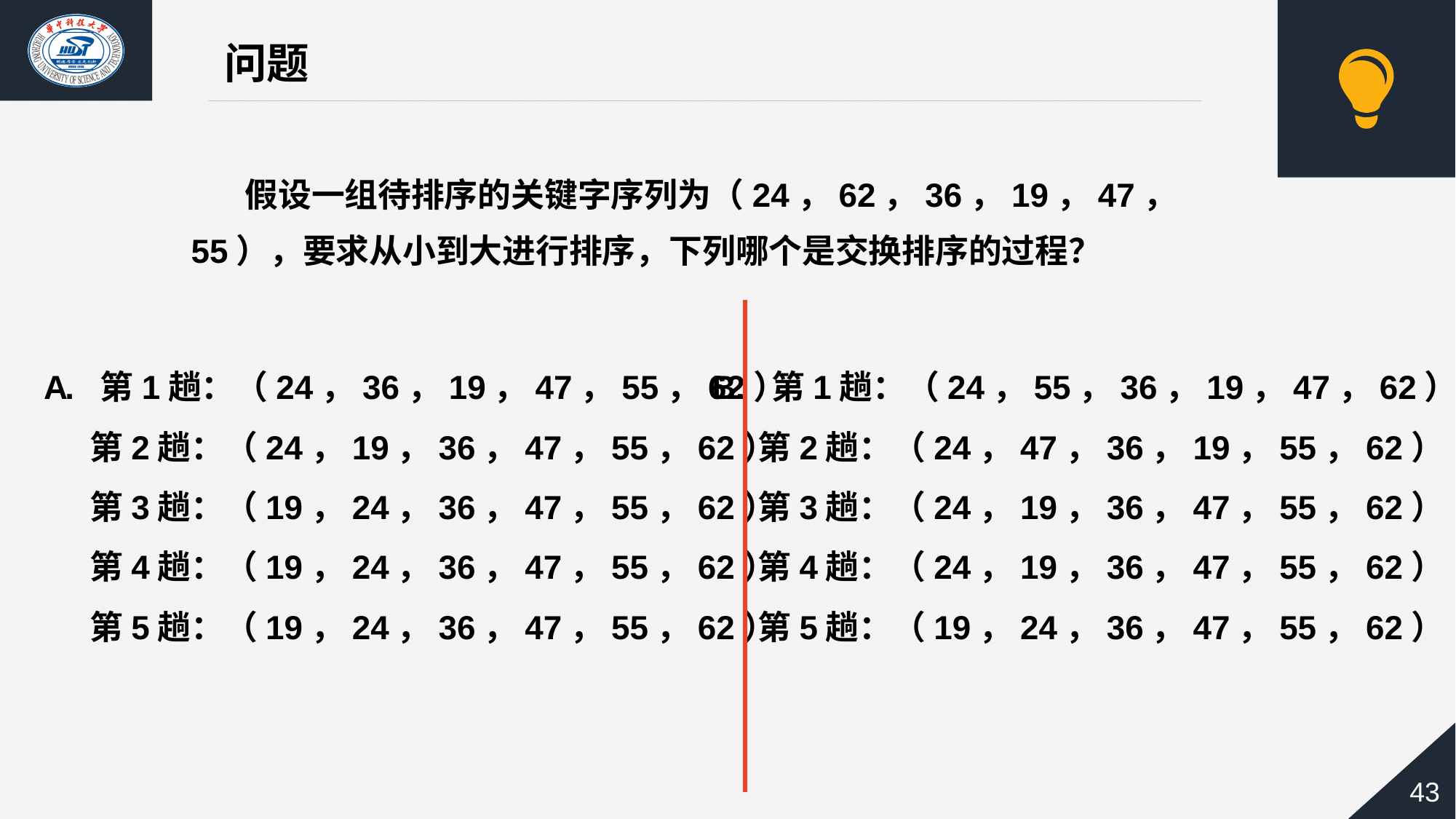

问题

      假设一组待排序的关键字序列为（24，62，36，19，47，55），要求从小到大进行排序，下列哪个是交换排序的过程？
 第1趟：（24，36，19，47，55，62）
     第2趟：（24，19，36，47，55，62）
     第3趟：（19，24，36，47，55，62）
     第4趟：（19，24，36，47，55，62）
     第5趟：（19，24，36，47，55，62）

B.  第1趟：（24，55，36，19，47，62）
     第2趟：（24，47，36，19，55，62）
     第3趟：（24，19，36，47，55，62）
     第4趟：（24，19，36，47，55，62）
     第5趟：（19，24，36，47，55，62）